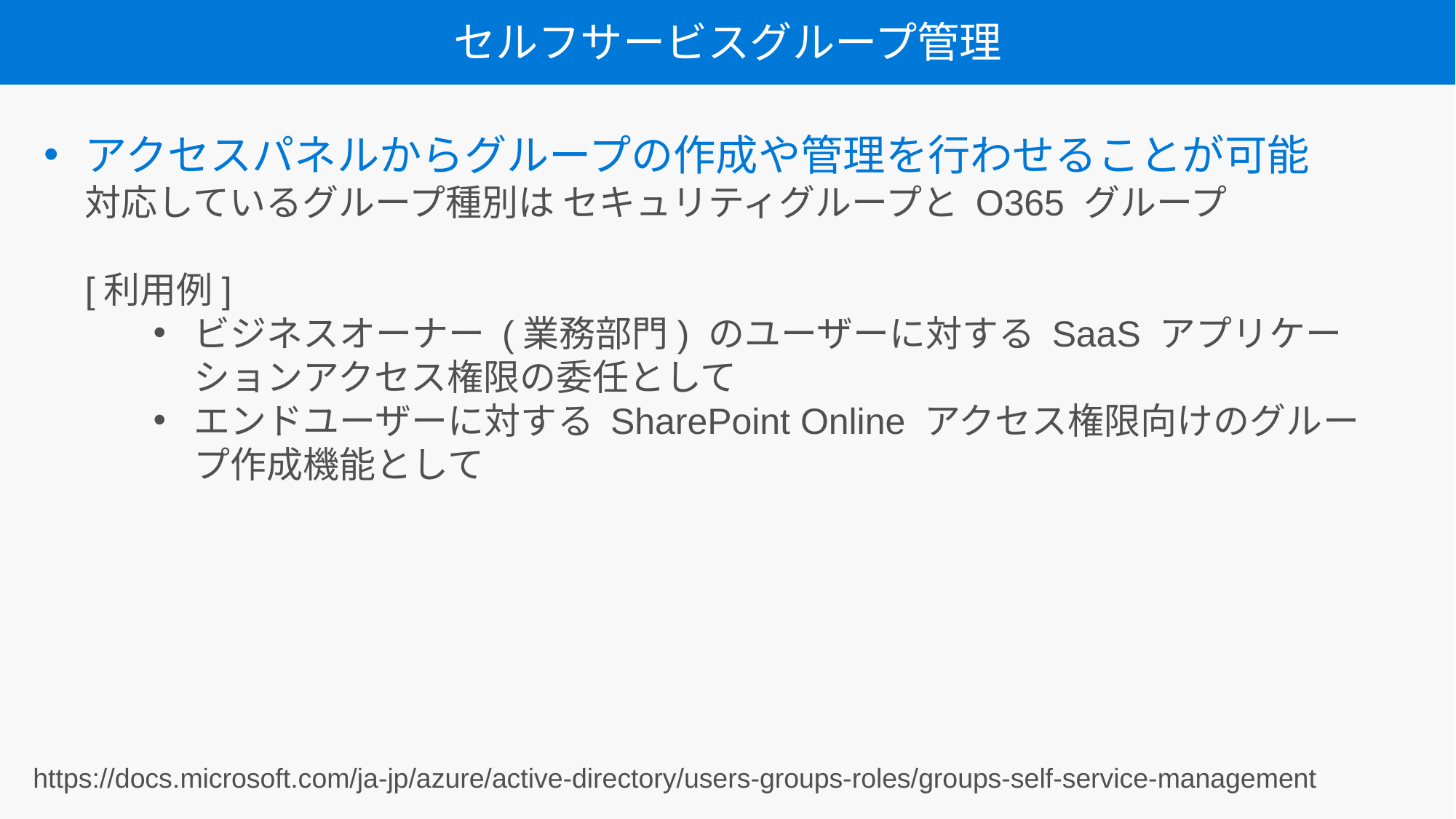

セルフサービスグループ管理
アクセスパネルからグループの作成や管理を行わせることが可能
対応しているグループ種別は セキュリティグループと O365 グループ
[利用例]
ビジネスオーナー (業務部門) のユーザーに対する SaaS アプリケーションアクセス権限の委任として
エンドユーザーに対する SharePoint Online アクセス権限向けのグループ作成機能として

https://docs.microsoft.com/ja-jp/azure/active-directory/users-groups-roles/groups-self-service-management